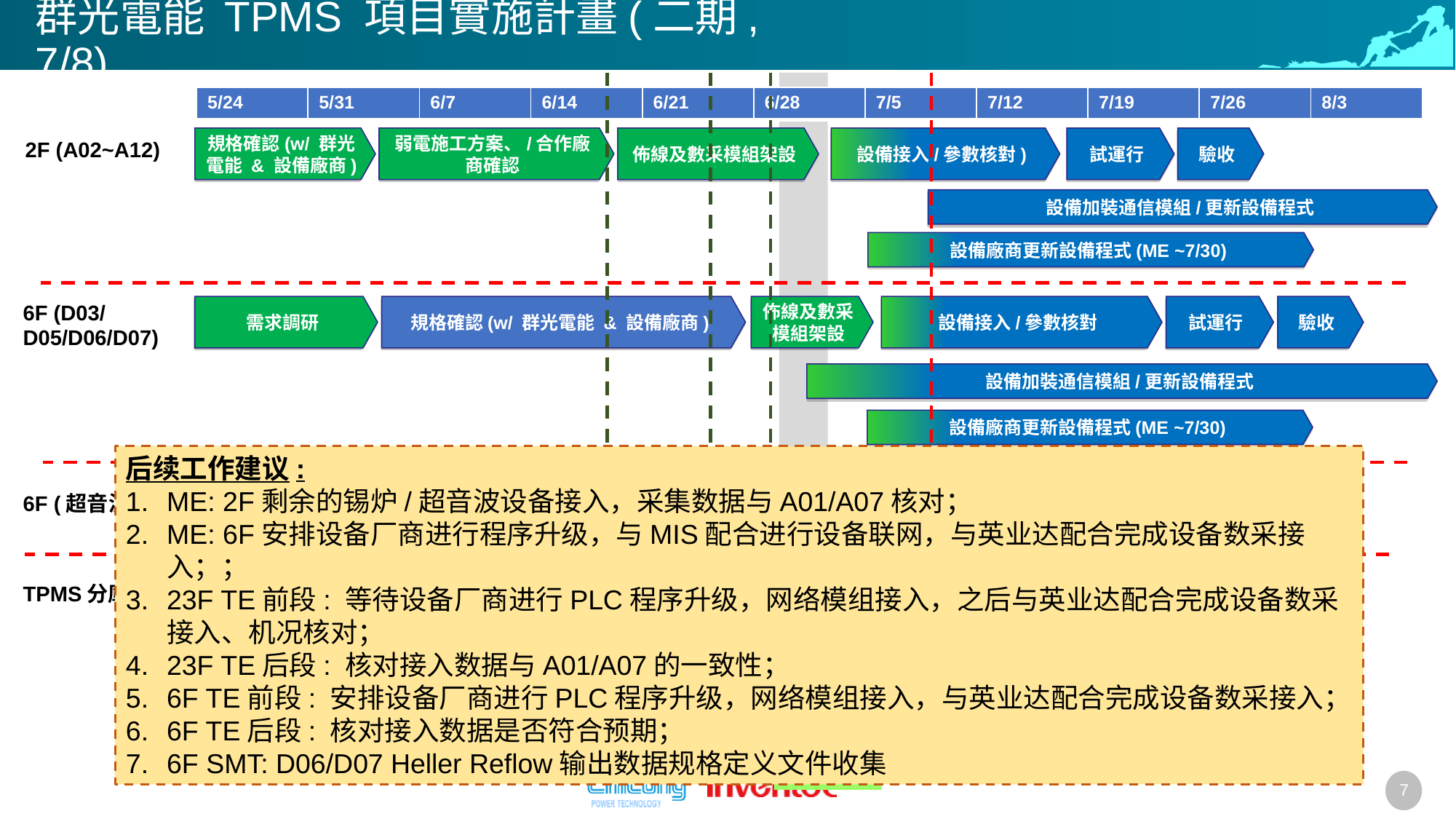

# 群光電能 TPMS 項目實施計畫(二期, 7/8)

| 5/24 | 5/31 | 6/7 | 6/14 | 6/21 | 6/28 | 7/5 | 7/12 | 7/19 | 7/26 | 8/3 |
| --- | --- | --- | --- | --- | --- | --- | --- | --- | --- | --- |
規格確認(w/ 群光電能 & 設備廠商)
弱電施工方案、/合作廠商確認
佈線及數采模組架設
設備接入/參數核對)
試運行
驗收
2F (A02~A12)
設備加裝通信模組/更新設備程式
設備廠商更新設備程式(ME ~7/30)
6F (D03/ D05/D06/D07)
需求調研
規格確認(w/ 群光電能 & 設備廠商)
佈線及數采模組架設
設備接入/參數核對
試運行
驗收
設備加裝通信模組/更新設備程式
設備廠商更新設備程式(ME ~7/30)
后续工作建议:
ME: 2F剩余的锡炉/超音波设备接入，采集数据与A01/A07核对；
ME: 6F安排设备厂商进行程序升级，与MIS配合进行设备联网，与英业达配合完成设备数采接入；；
23F TE前段: 等待设备厂商进行PLC程序升级，网络模组接入，之后与英业达配合完成设备数采接入、机况核对；
23F TE后段: 核对接入数据与A01/A07的一致性；
6F TE前段: 安排设备厂商进行PLC程序升级，网络模组接入，与英业达配合完成设备数采接入；
6F TE后段: 核对接入数据是否符合预期；
6F SMT: D06/D07 Heller Reflow输出数据规格定义文件收集
需求調研
規格確認(w/ 群光電能 & 設備廠商)
佈線及程式調整
設備接入
試運行
驗收
6F (超音波x3)
功能開發
內部測試
第三台服务器采购
系統升級
使用培訓
驗收
TPMS分庫版本
6/29 ~6/30 盤點
7/1下午開線
6/17 弱電
施工進場
6/24 數采
接入進場
7/8 报告日期
6/28 系統
升級進場